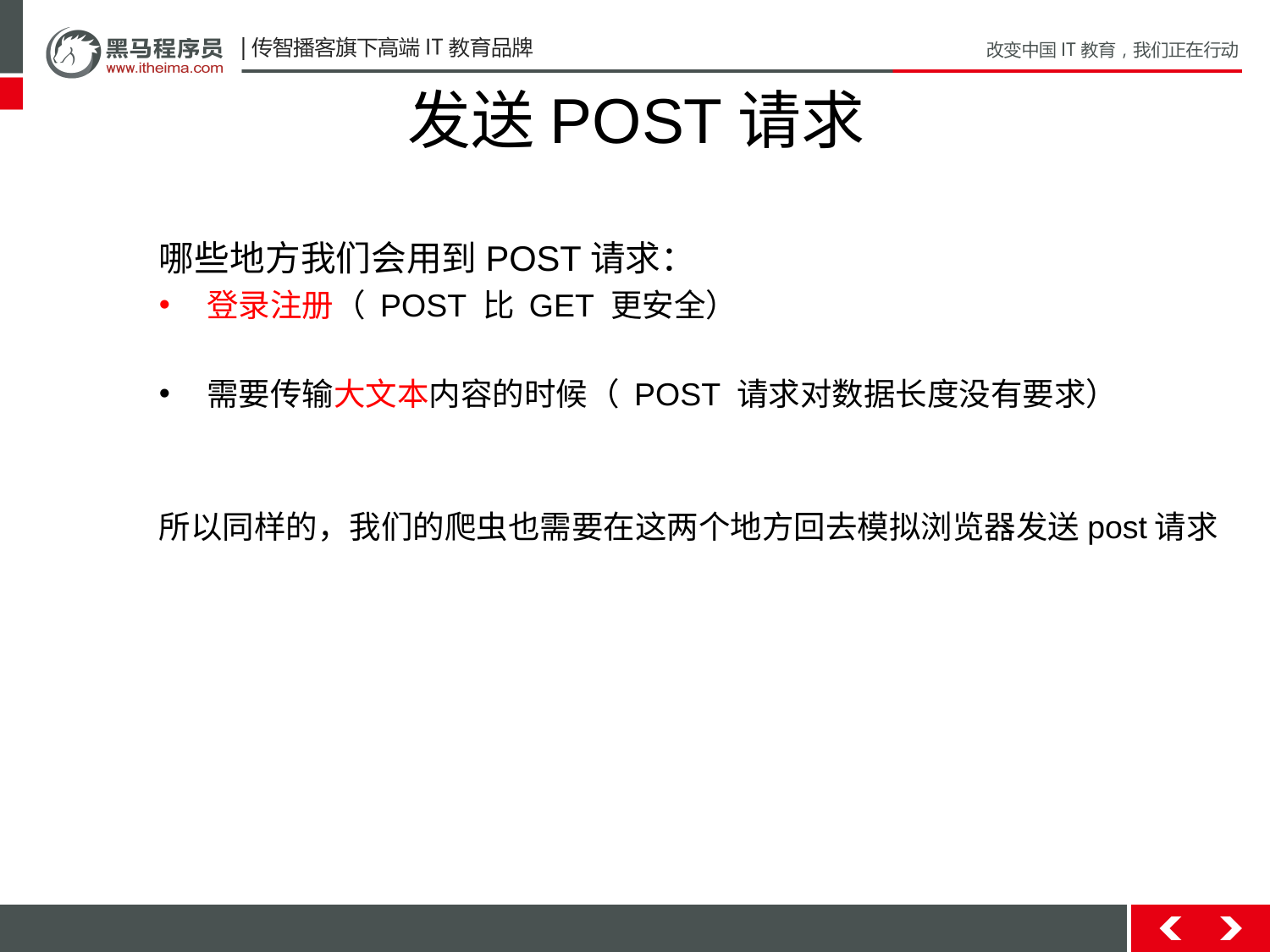

# 发送POST请求
哪些地方我们会用到POST请求：
登录注册（ POST 比 GET 更安全）

需要传输大文本内容的时候（ POST 请求对数据长度没有要求）

所以同样的，我们的爬虫也需要在这两个地方回去模拟浏览器发送post请求